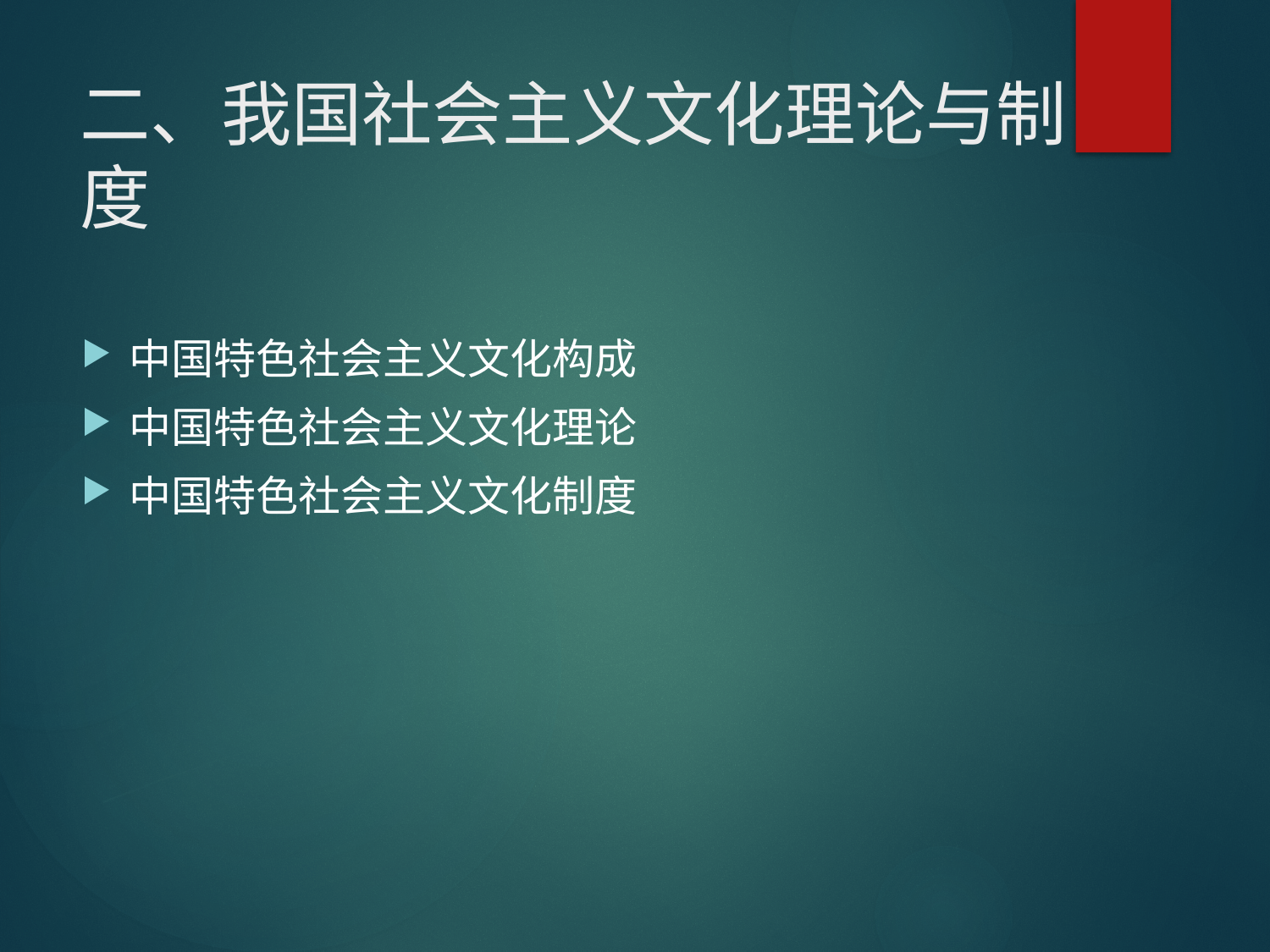

# 二、我国社会主义文化理论与制度
中国特色社会主义文化构成
中国特色社会主义文化理论
中国特色社会主义文化制度